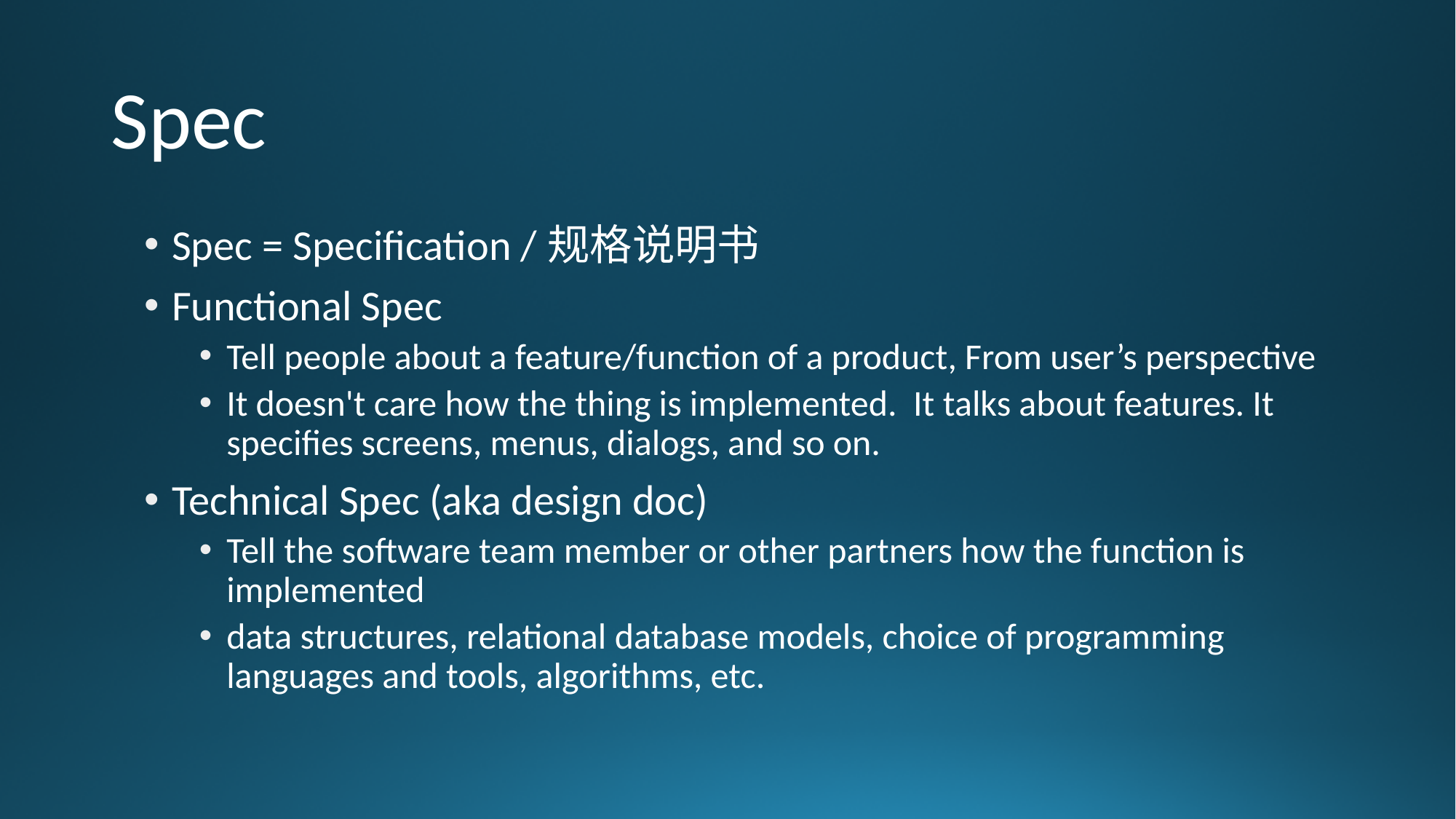

# Spec
Spec = Specification /规格说明书
Functional Spec
Tell people about a feature/function of a product, From user’s perspective
It doesn't care how the thing is implemented.  It talks about features. It specifies screens, menus, dialogs, and so on.
Technical Spec (aka design doc)
Tell the software team member or other partners how the function is implemented
data structures, relational database models, choice of programming languages and tools, algorithms, etc.